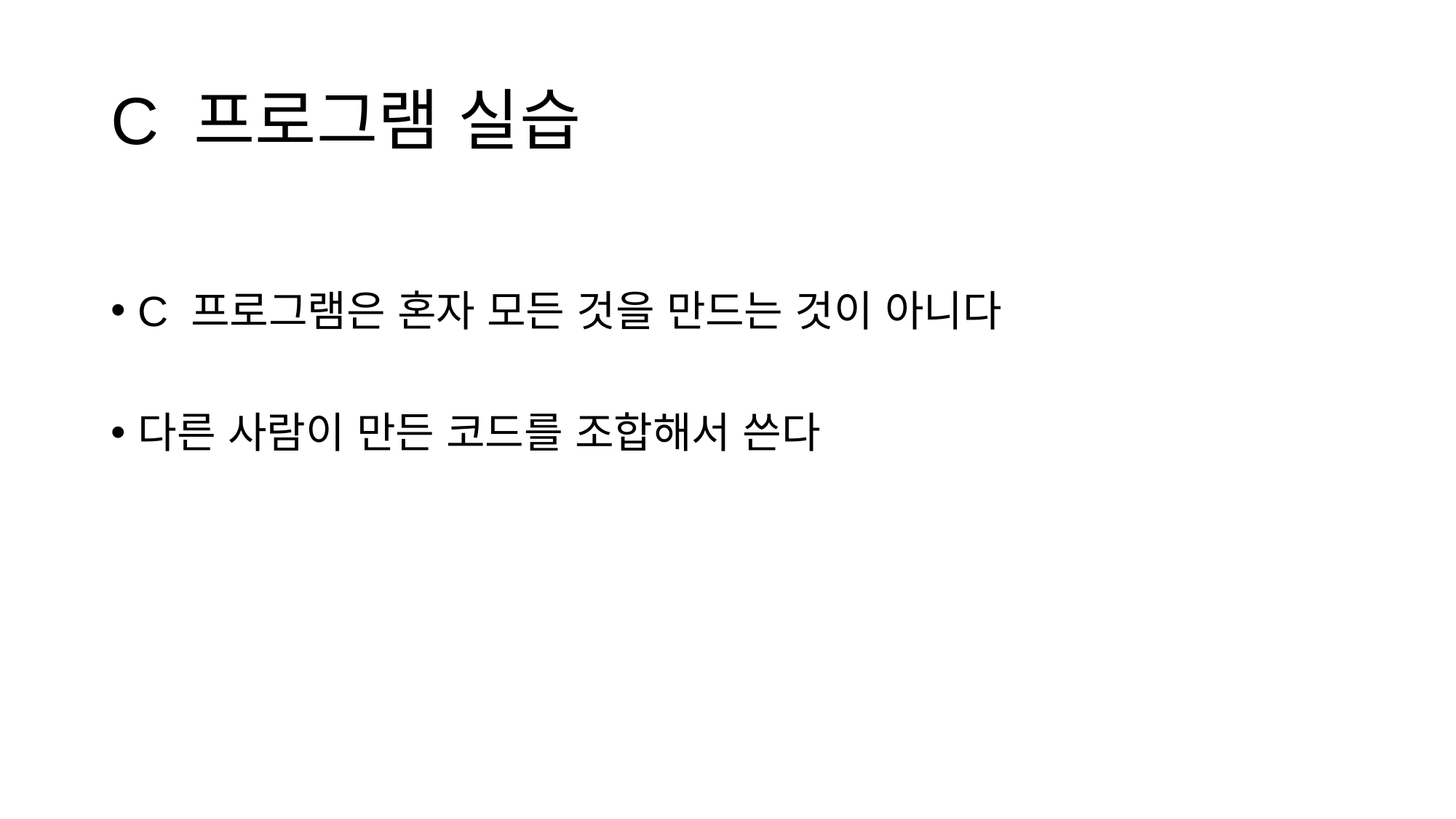

# C 프로그램 실습

C 프로그램은 혼자 모든 것을 만드는 것이 아니다

다른 사람이 만든 코드를 조합해서 쓴다